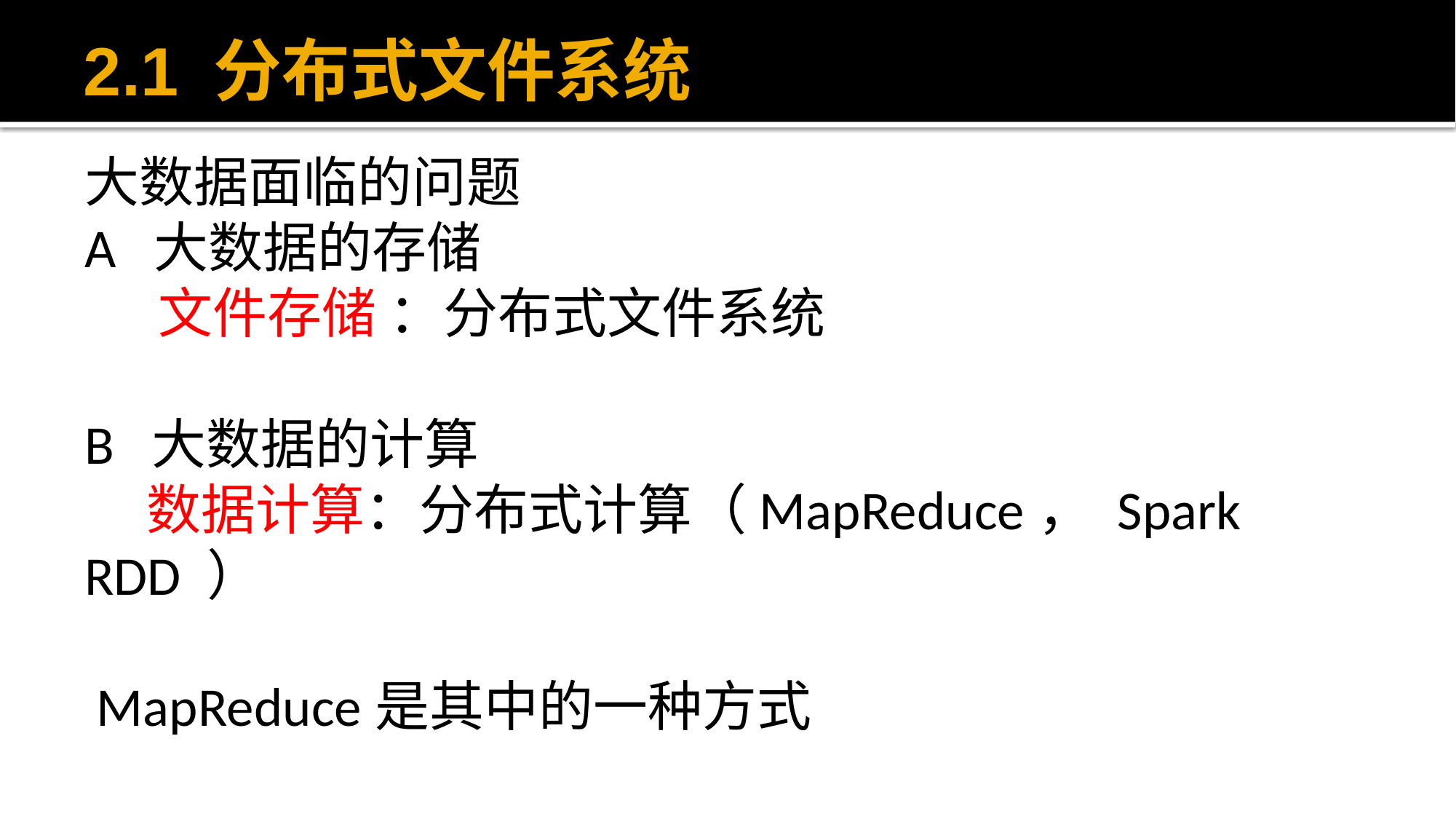

# 2.1 分布式文件系统
大数据面临的问题
A  大数据的存储
     文件存储 ：分布式文件系统

B  大数据的计算
    数据计算：分布式计算（MapReduce， Spark RDD ）

 MapReduce是其中的一种方式